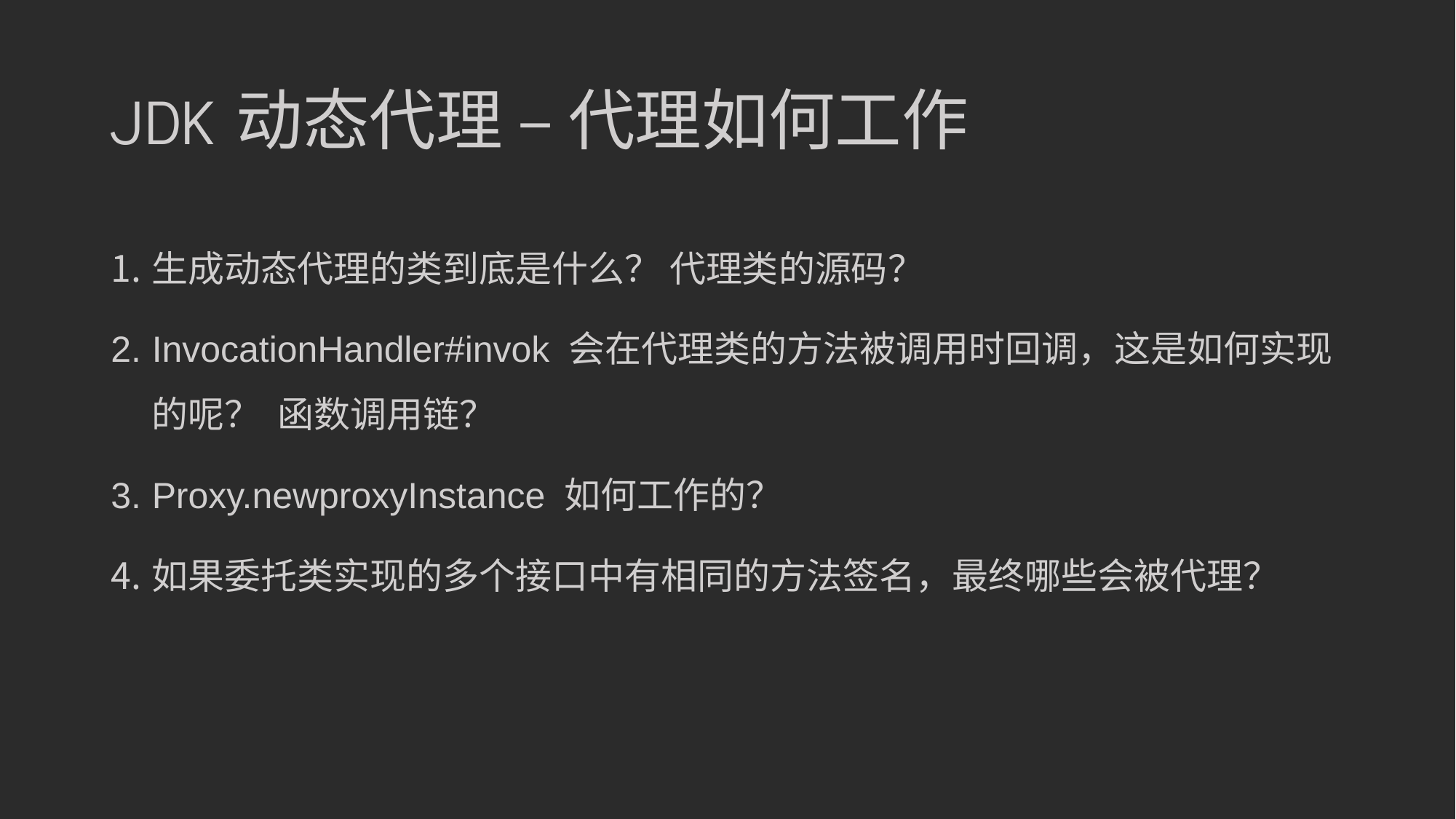

# JDK动态代理 – 代理如何工作
生成动态代理的类到底是什么？ 代理类的源码？
InvocationHandler#invok 会在代理类的方法被调用时回调，这是如何实现的呢？  函数调用链？
Proxy.newproxyInstance 如何工作的？
如果委托类实现的多个接口中有相同的方法签名，最终哪些会被代理？